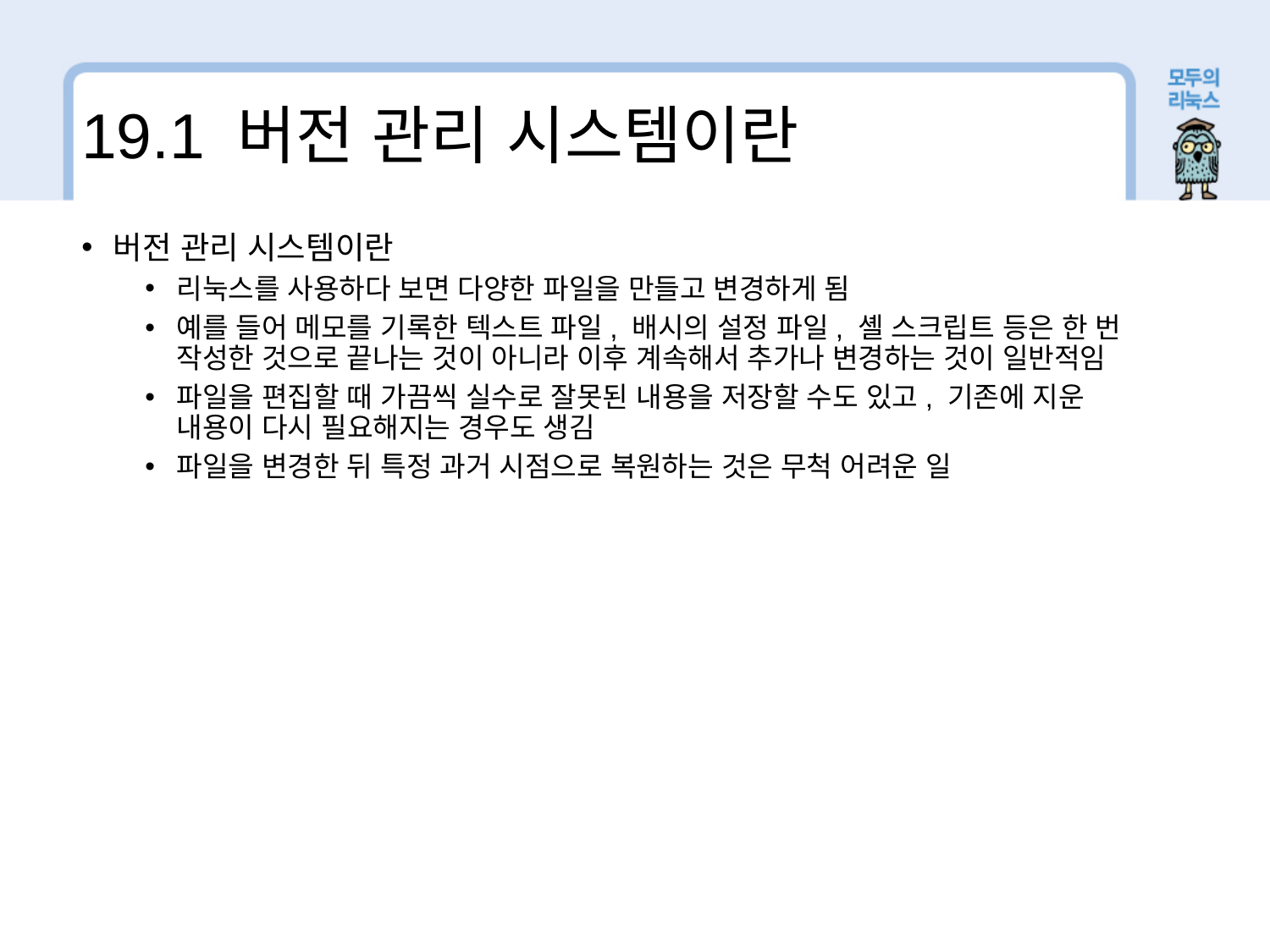

19.1 버전 관리 시스템이란
버전 관리 시스템이란
리눅스를 사용하다 보면 다양한 파일을 만들고 변경하게 됨
예를 들어 메모를 기록한 텍스트 파일, 배시의 설정 파일, 셸 스크립트 등은 한 번 작성한 것으로 끝나는 것이 아니라 이후 계속해서 추가나 변경하는 것이 일반적임
파일을 편집할 때 가끔씩 실수로 잘못된 내용을 저장할 수도 있고, 기존에 지운 내용이 다시 필요해지는 경우도 생김
파일을 변경한 뒤 특정 과거 시점으로 복원하는 것은 무척 어려운 일